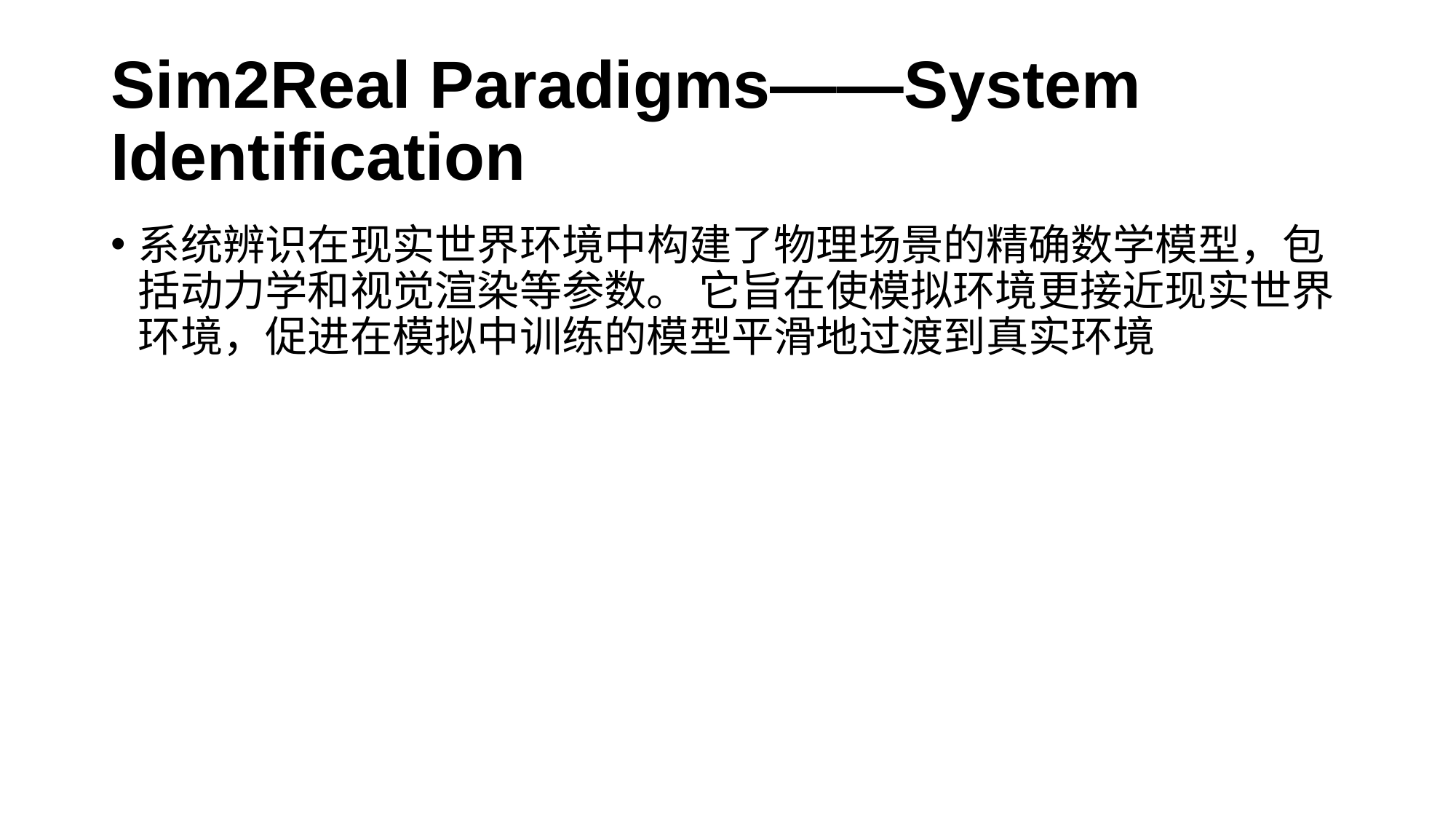

# Sim2Real Paradigms——System Identification
系统辨识在现实世界环境中构建了物理场景的精确数学模型，包括动力学和视觉渲染等参数。 它旨在使模拟环境更接近现实世界环境，促进在模拟中训练的模型平滑地过渡到真实环境